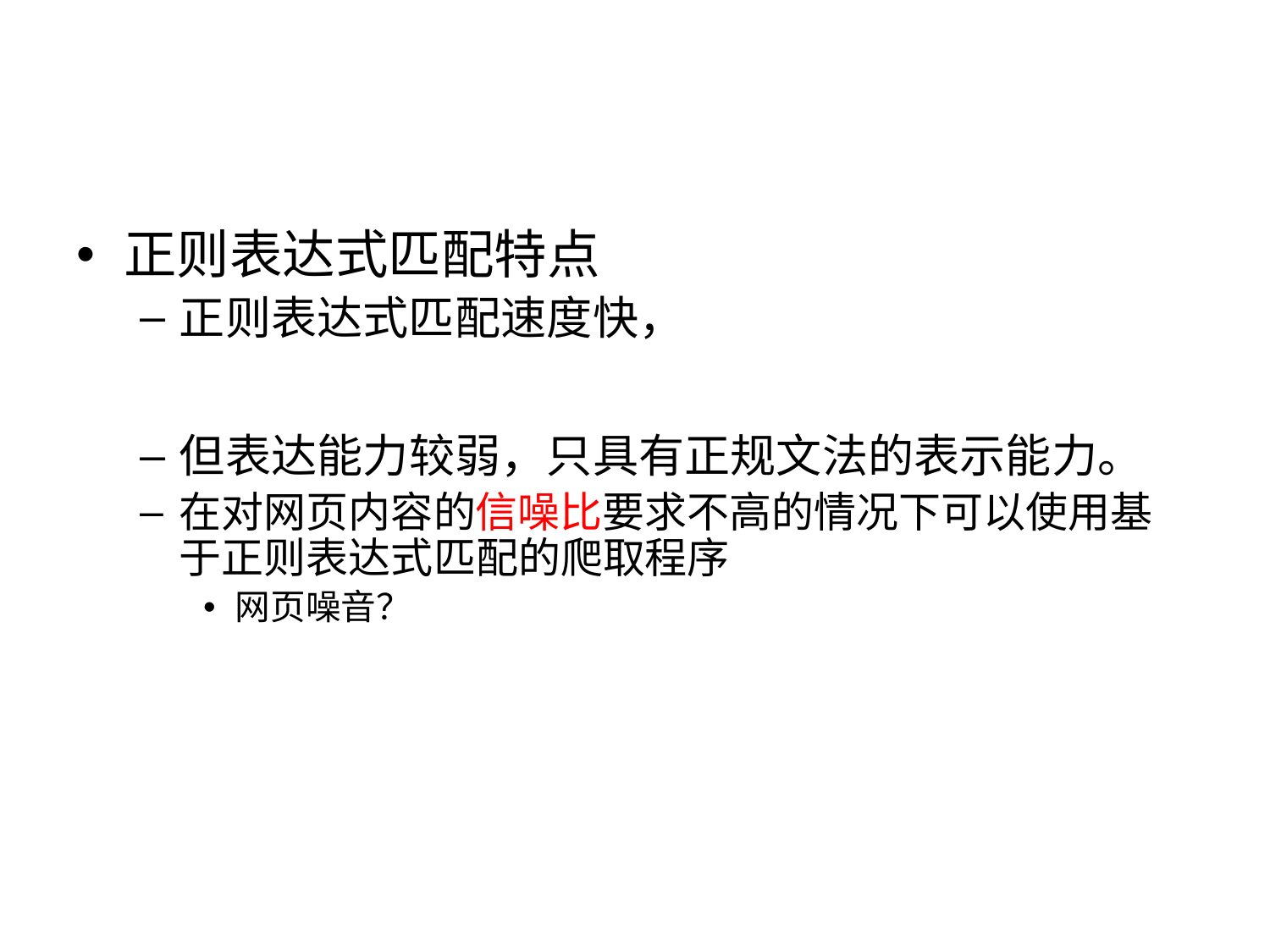

#
正则表达式匹配特点
正则表达式匹配速度快，

但表达能力较弱，只具有正规文法的表示能力。
在对网页内容的信噪比要求不高的情况下可以使用基于正则表达式匹配的爬取程序
网页噪音？